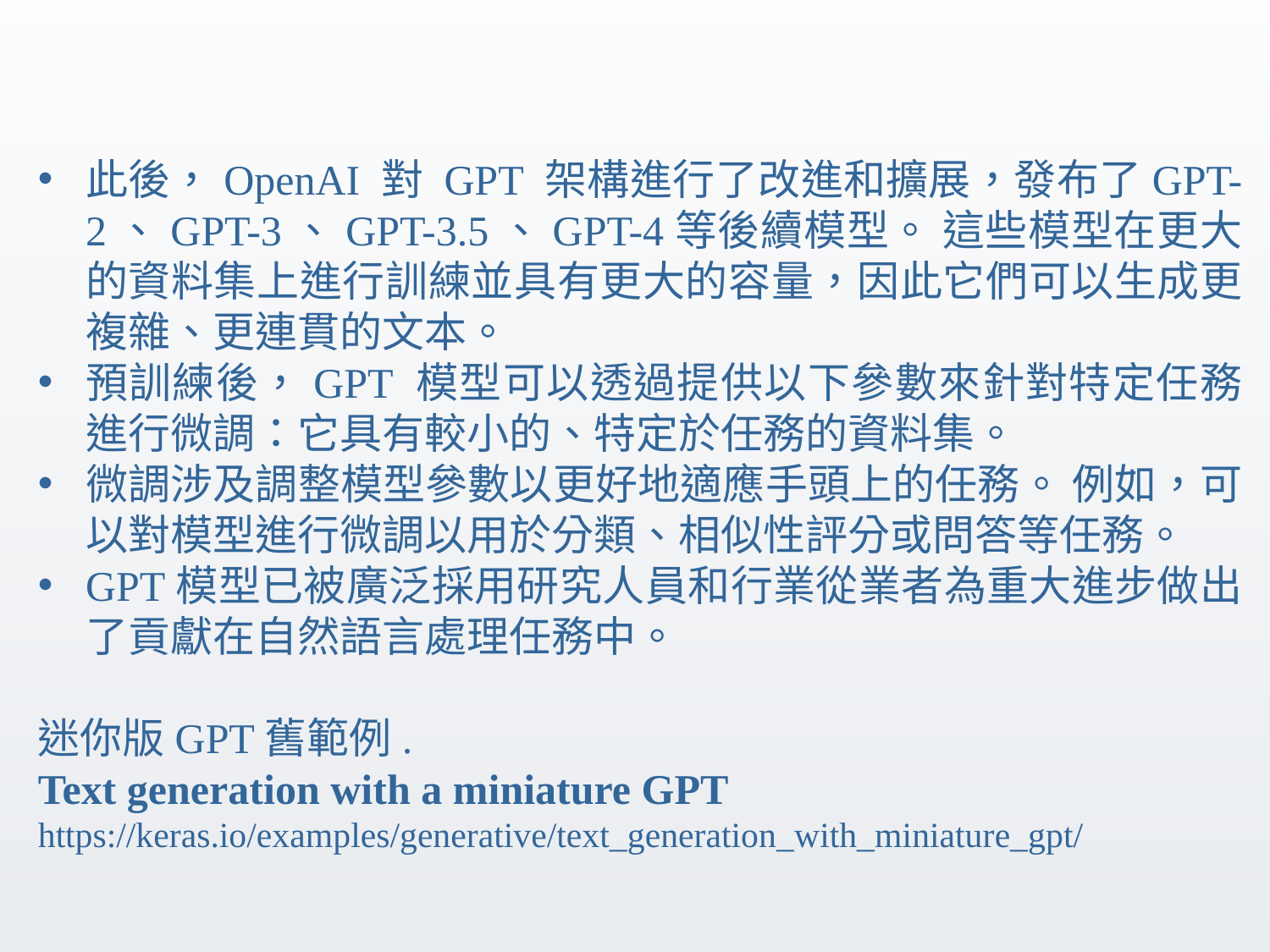

#
此後，OpenAI 對 GPT 架構進行了改進和擴展，發布了GPT-2、GPT-3、GPT-3.5、GPT-4等後續模型。 這些模型在更大的資料集上進行訓練並具有更大的容量，因此它們可以生成更複雜、更連貫的文本。
預訓練後，GPT 模型可以透過提供以下參數來針對特定任務進行微調：它具有較小的、特定於任務的資料集。
微調涉及調整模型參數以更好地適應手頭上的任務。 例如，可以對模型進行微調以用於分類、相似性評分或問答等任務。
GPT模型已被廣泛採用研究人員和行業從業者為重大進步做出了貢獻在自然語言處理任務中。

迷你版GPT舊範例.
Text generation with a miniature GPT
https://keras.io/examples/generative/text_generation_with_miniature_gpt/